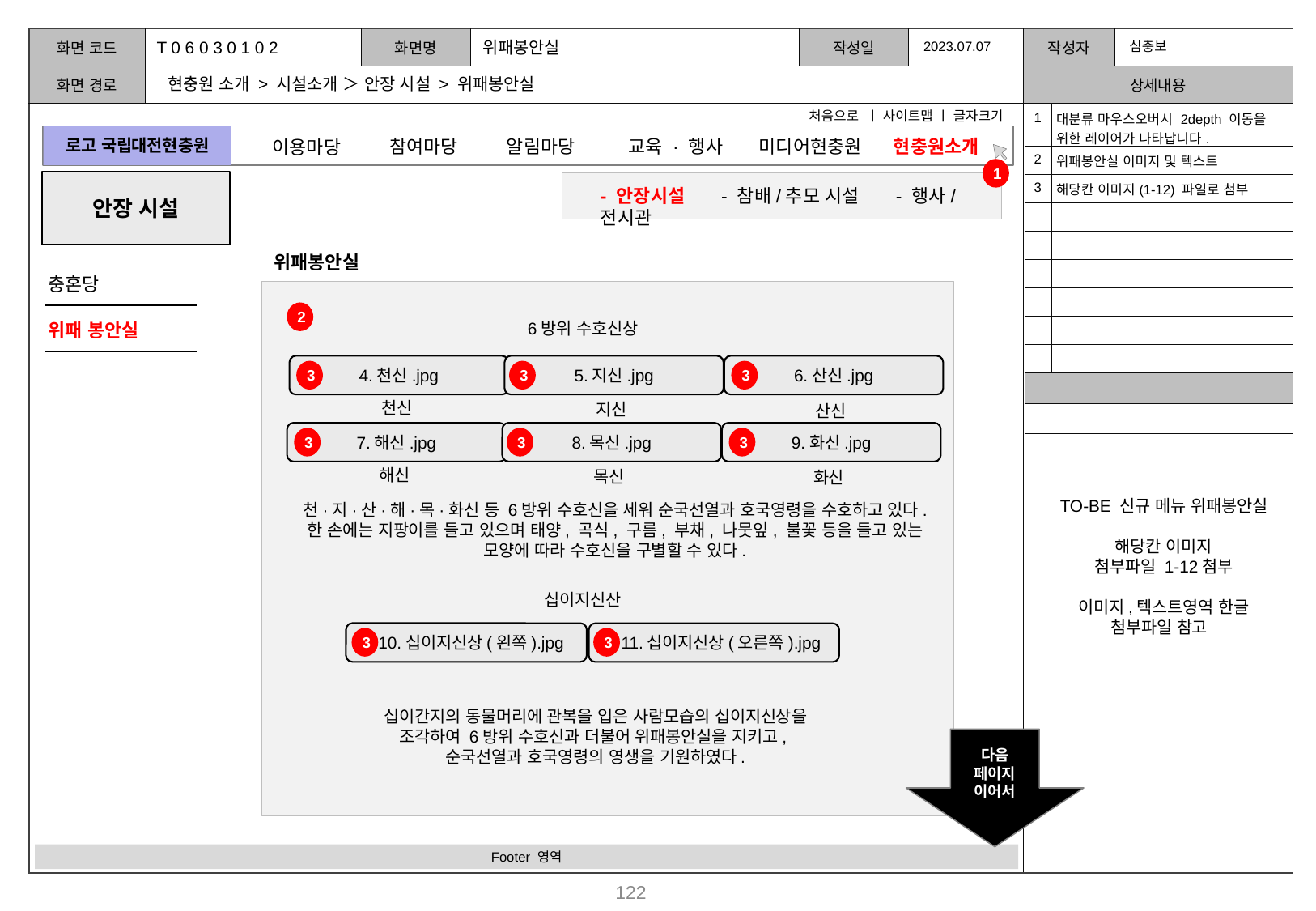

T 0 6 0 3 0 1 0 2
위패봉안실
2023.07.07
심충보
현충원 소개 > 시설소개 ＞ 안장 시설 > 위패봉안실
처음으로  ㅣ 사이트맵 ㅣ 글자크기
| 1 | 대분류 마우스오버시 2depth 이동을 위한 레이어가 나타납니다. |
| --- | --- |
| 2 | 위패봉안실 이미지 및 텍스트 |
| 3 | 해당칸 이미지(1-12) 파일로 첨부 |
|  |  |
|  |  |
|  |  |
|  |  |
|  |  |
|  |  |
|  |  |
|  |  |
로고 국립대전현충원

참여마당
알림마당
미디어현충원
교육 · 행사
현충원소개
이용마당

1
안장 시설

- 안장시설      - 참배/추모 시설      - 행사/전시관
위패봉안실
충혼당

2
2
6방위 수호신상
위패 봉안실
4.천신.jpg
5.지신.jpg
6.산신.jpg
3
3
3
천신
지신
산신
7.해신.jpg
8.목신.jpg
9.화신.jpg
3
3
3
해신
목신
화신
TO-BE 신규 메뉴 위패봉안실

해당칸 이미지
첨부파일 1-12첨부

이미지,텍스트영역 한글 첨부파일 참고
천·지·산·해·목·화신 등 6방위 수호신을 세워 순국선열과 호국영령을 수호하고 있다. 한 손에는 지팡이를 들고 있으며 태양, 곡식, 구름, 부채, 나뭇잎, 불꽃 등을 들고 있는 모양에 따라 수호신을 구별할 수 있다.
십이지신산
  10.십이지신상(왼쪽).jpg
   11.십이지신상(오른쪽).jpg
3
3
십이간지의 동물머리에 관복을 입은 사람모습의 십이지신상을 조각하여 6방위 수호신과 더불어 위패봉안실을 지키고,
순국선열과 호국영령의 영생을 기원하였다.
다음
페이지
이어서
위패봉안실
 이미지 및 텍스트 영역
Footer 영역